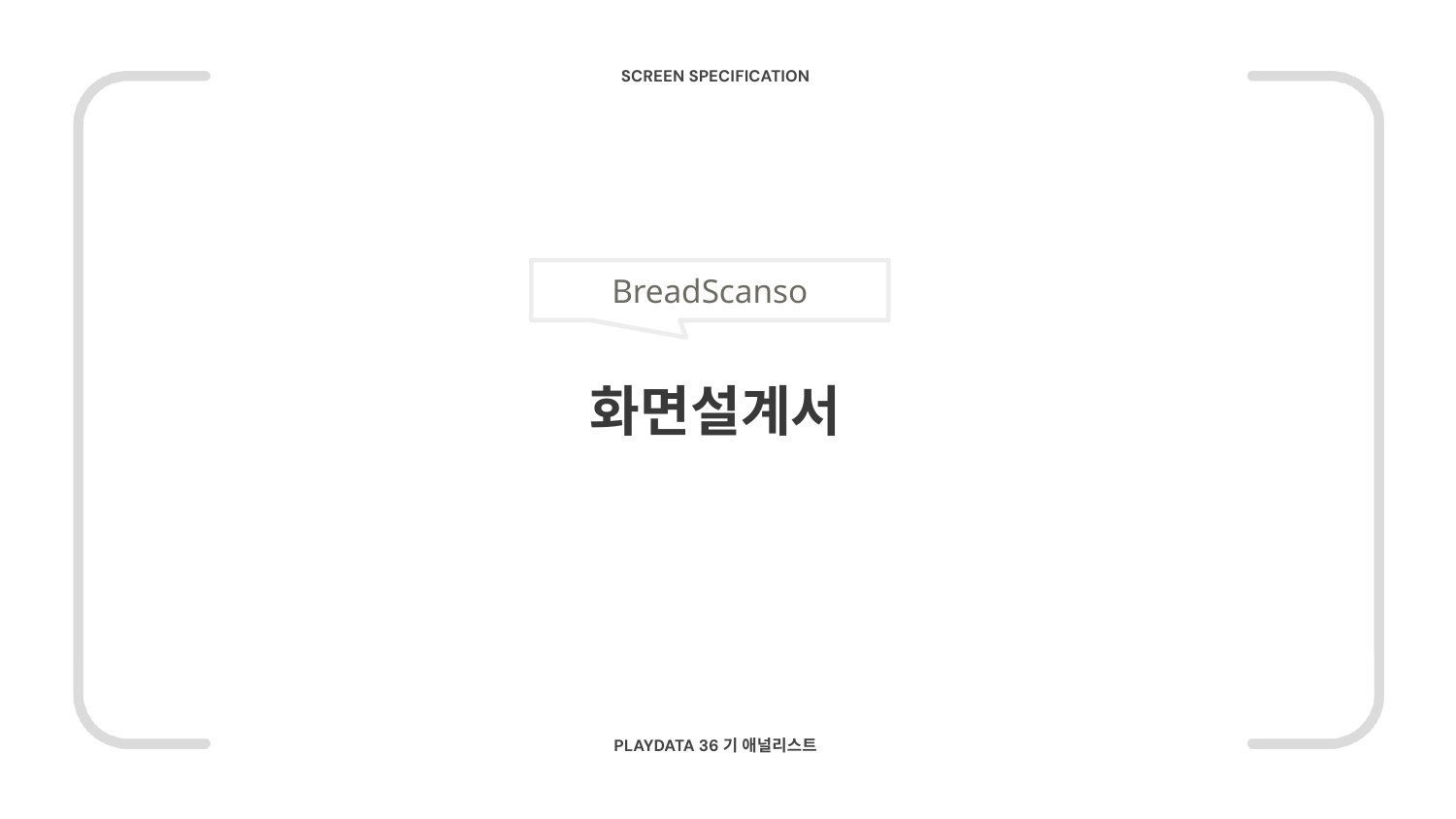

SCREEN SPECIFICATION
BreadScanso
화면설계서
PLAYDATA 36기 애널리스트